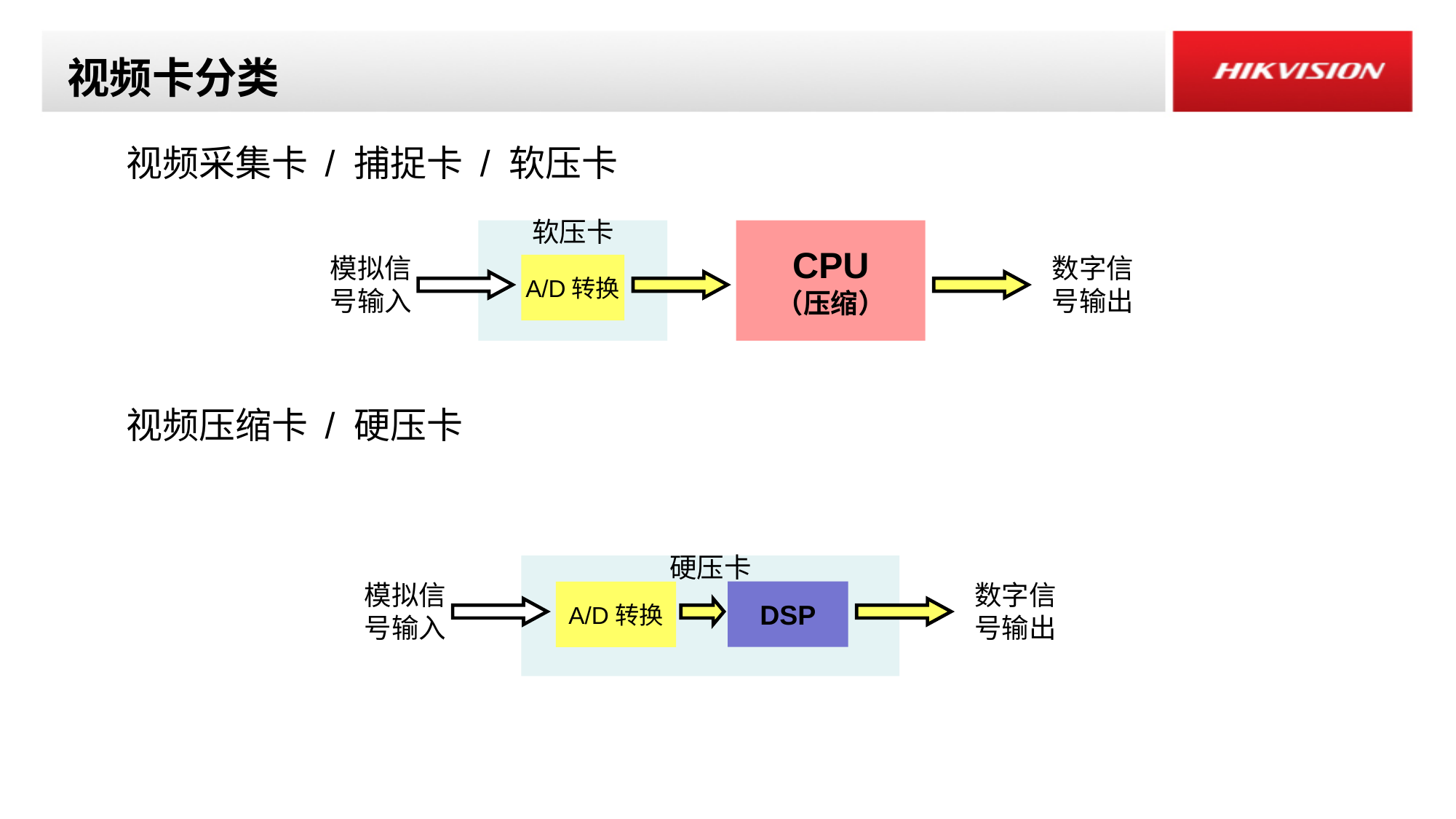

视频卡分类
视频采集卡 / 捕捉卡 / 软压卡

视频压缩卡 / 硬压卡
软压卡

A/D转换
CPU
（压缩）
模拟信号输入
数字信号输出

硬压卡

模拟信号输入
数字信号输出
DSP
A/D转换